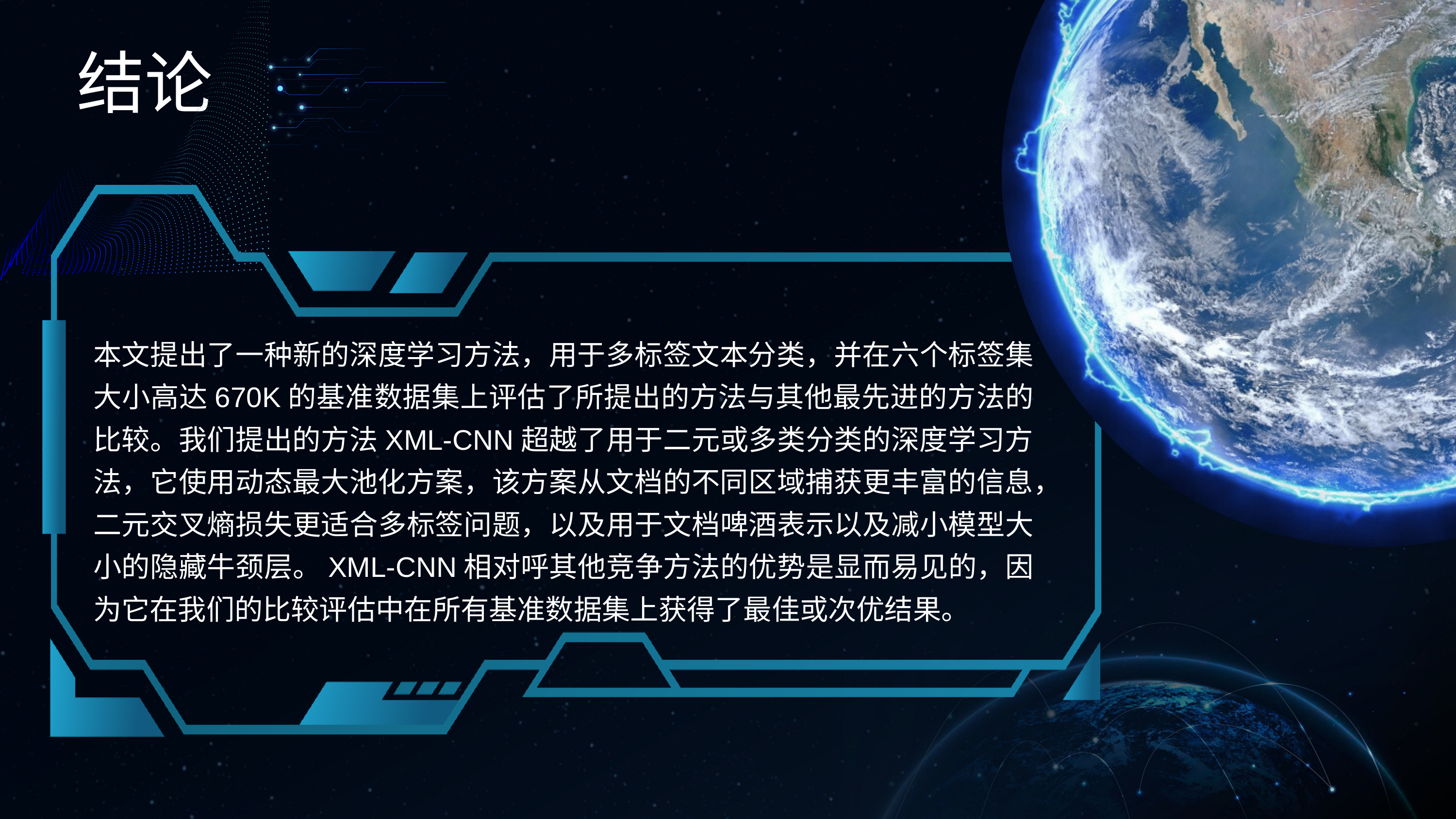

结论

本文提出了一种新的深度学习方法，用于多标签文本分类，并在六个标签集大小高达670K的基准数据集上评估了所提出的方法与其他最先进的方法的比较。我们提出的方法XML-CNN超越了用于二元或多类分类的深度学习方法，它使用动态最大池化方案，该方案从文档的不同区域捕获更丰富的信息，二元交叉熵损失更适合多标签问题，以及用于文档啤酒表示以及减小模型大小的隐藏牛颈层。XML-CNN相对呼其他竞争方法的优势是显而易见的，因为它在我们的比较评估中在所有基准数据集上获得了最佳或次优结果。